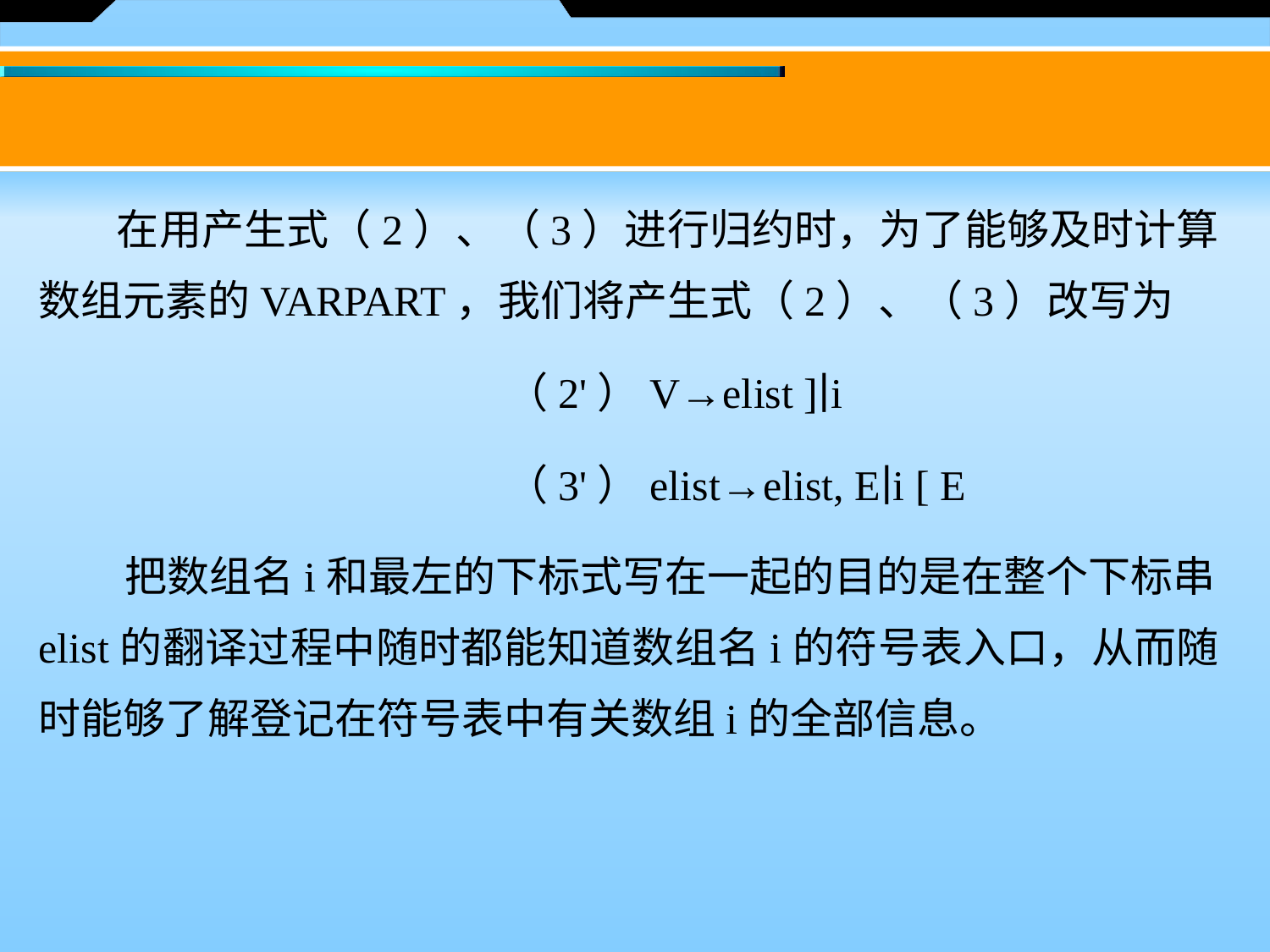

在用产生式（2）、（3）进行归约时，为了能够及时计算数组元素的VARPART，我们将产生式（2）、（3）改写为
			        （2'）V→elist ]∣i
			        （3'）elist→elist, E∣i [ E
        把数组名i和最左的下标式写在一起的目的是在整个下标串elist的翻译过程中随时都能知道数组名i的符号表入口，从而随时能够了解登记在符号表中有关数组i的全部信息。